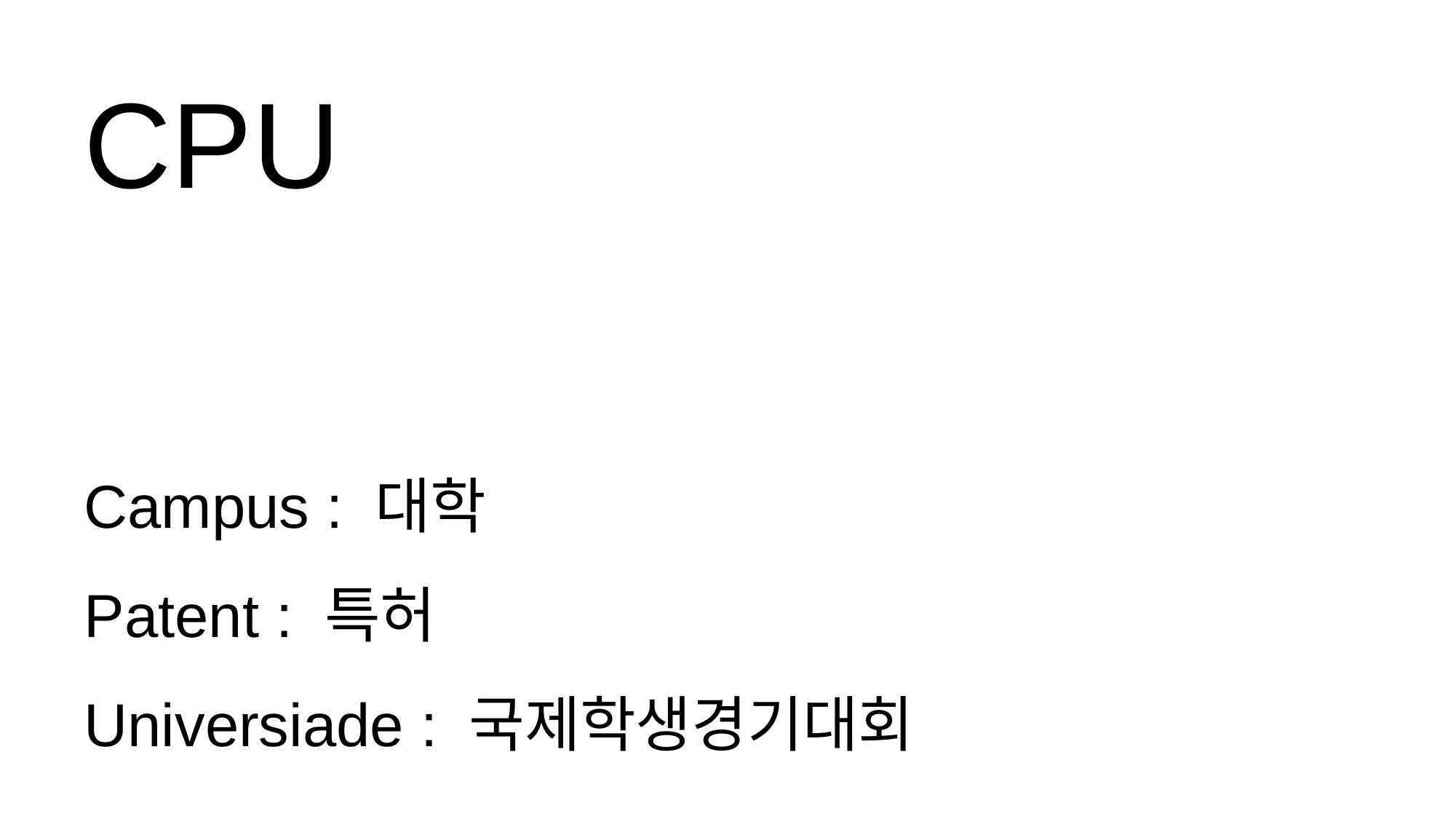

CPU

Campus : 대학
Patent : 특허
Universiade : 국제학생경기대회